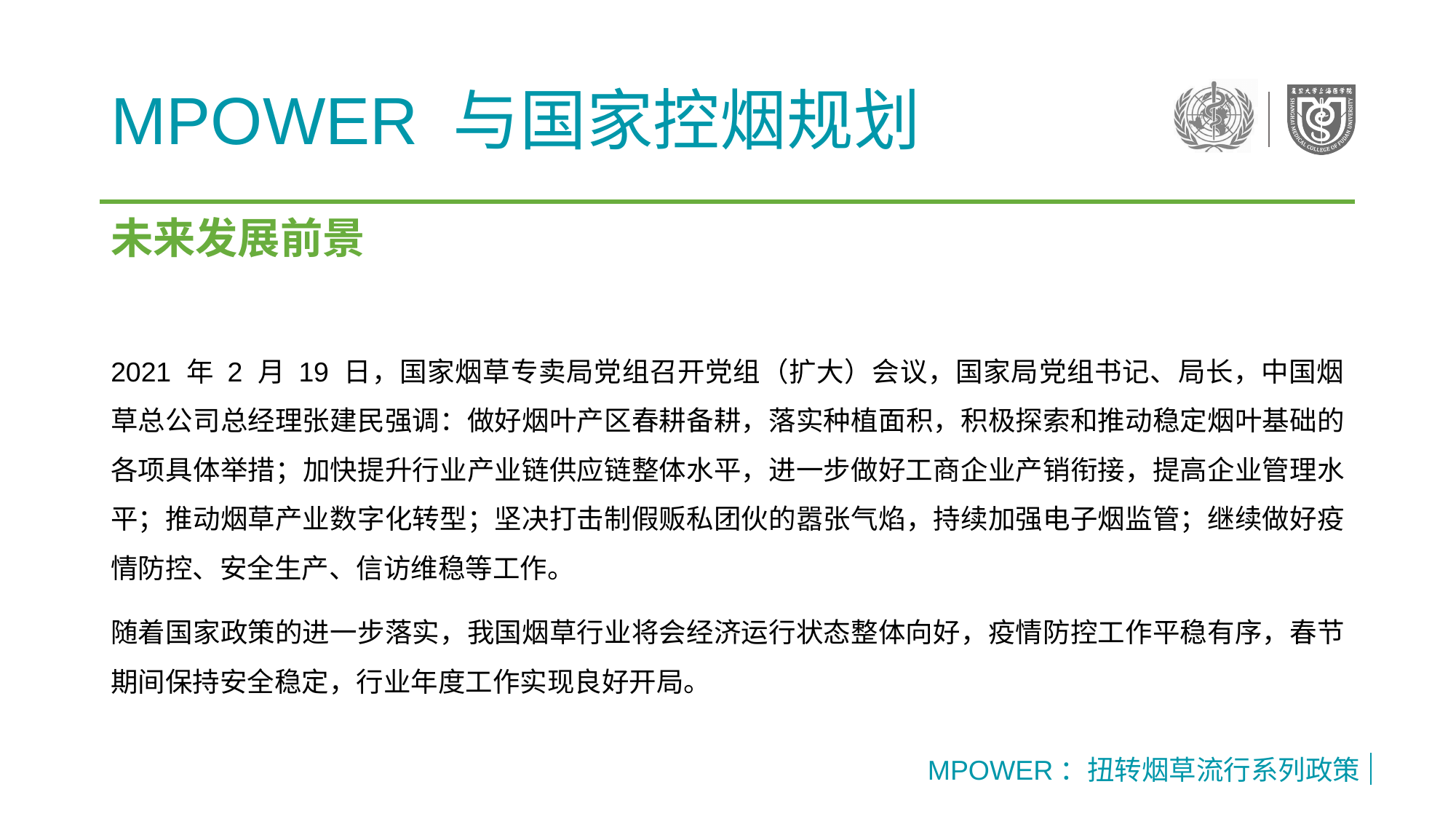

# MPOWER 与国家控烟规划
未来发展前景
2021 年 2 月 19 日，国家烟草专卖局党组召开党组（扩大）会议，国家局党组书记、局长，中国烟草总公司总经理张建民强调：做好烟叶产区春耕备耕，落实种植面积，积极探索和推动稳定烟叶基础的各项具体举措；加快提升行业产业链供应链整体水平，进一步做好工商企业产销衔接，提高企业管理水平；推动烟草产业数字化转型；坚决打击制假贩私团伙的嚣张气焰，持续加强电子烟监管；继续做好疫情防控、安全生产、信访维稳等工作。
随着国家政策的进一步落实，我国烟草行业将会经济运行状态整体向好，疫情防控工作平稳有序，春节期间保持安全稳定，行业年度工作实现良好开局。